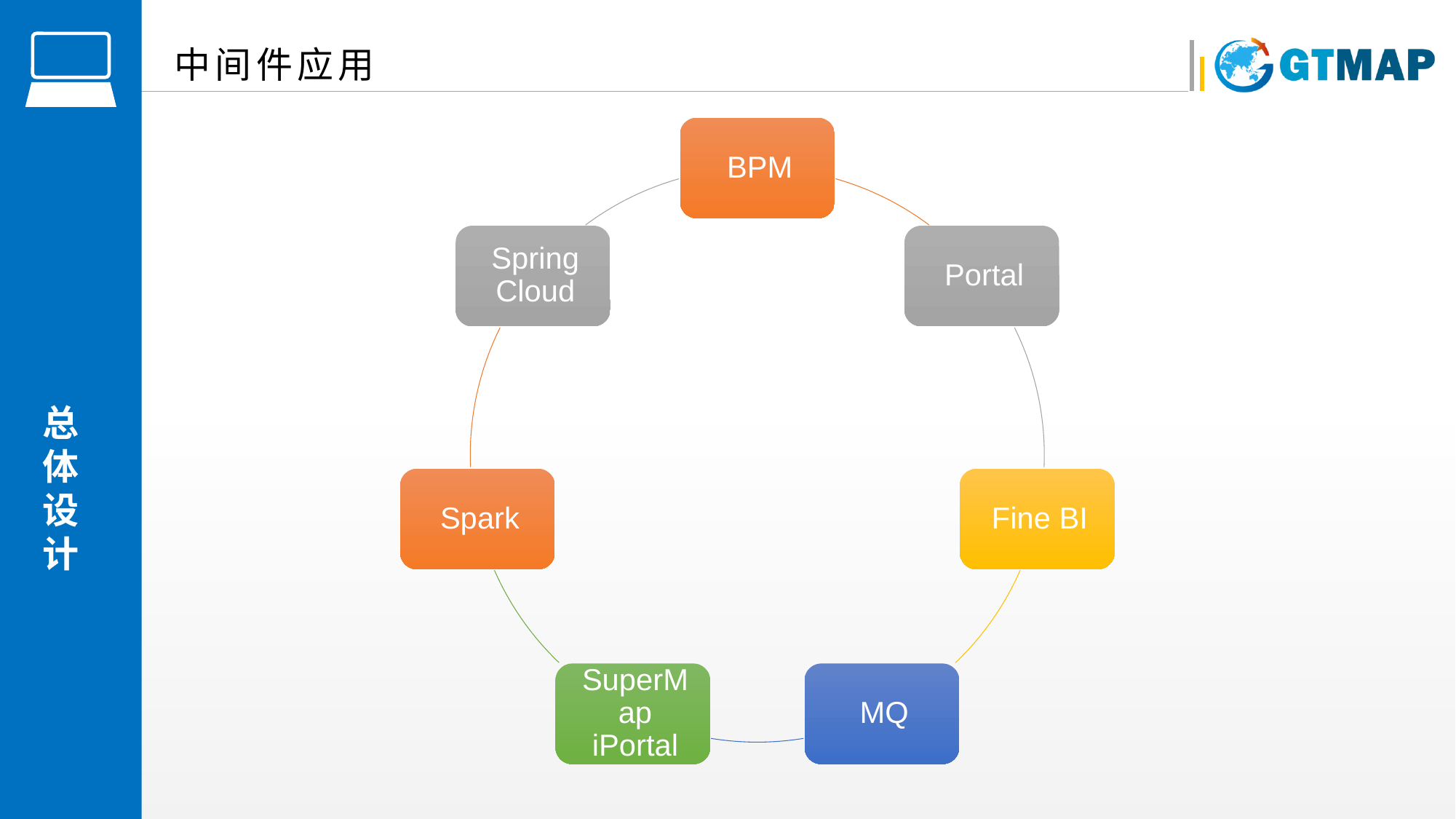

中间件应用
BPM
Portal
Fine BI
MQ
SuperMap iPortal
Spark
Spring Cloud